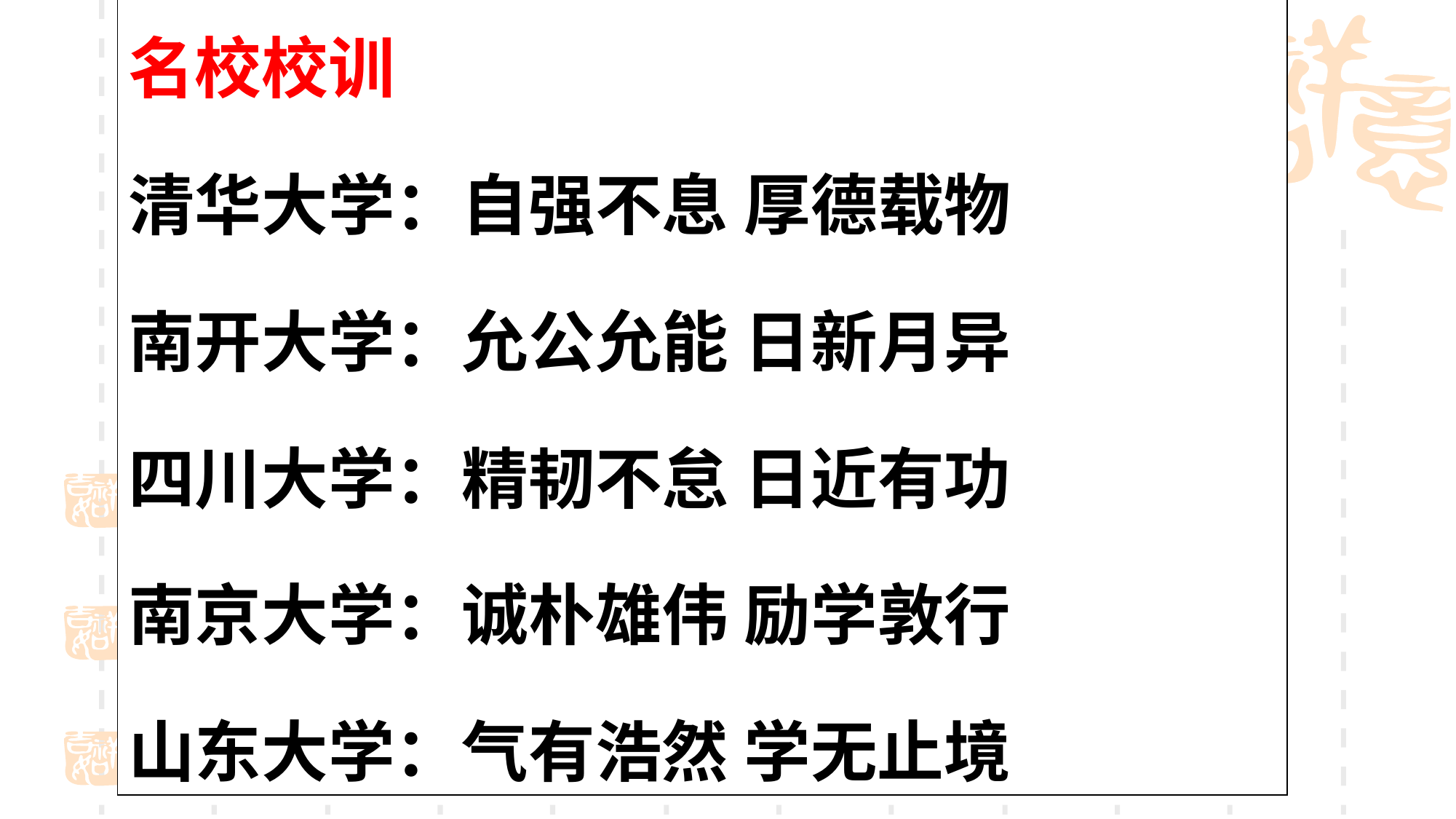

名校校训
清华大学：自强不息 厚德载物
南开大学：允公允能 日新月异
四川大学：精韧不怠 日近有功
南京大学：诚朴雄伟 励学敦行
山东大学：气有浩然 学无止境